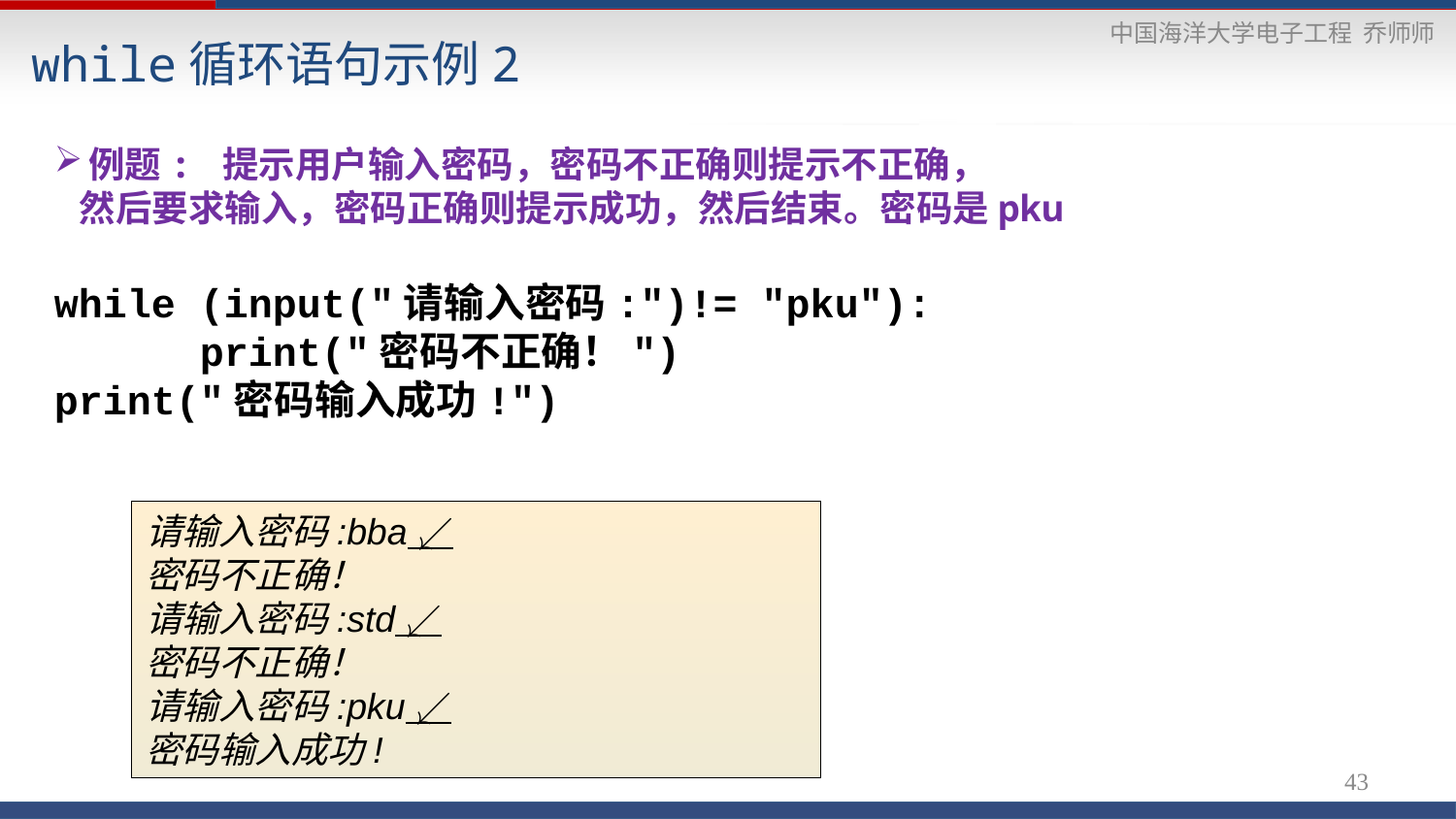

# while循环语句示例2
例题: 提示用户输入密码，密码不正确则提示不正确，
  然后要求输入，密码正确则提示成功，然后结束。密码是pku

while (input("请输入密码:")!= "pku"):
	print("密码不正确！")
print("密码输入成功!")
请输入密码:bba ↙
密码不正确！
请输入密码:std ↙
密码不正确！
请输入密码:pku ↙
密码输入成功!
43